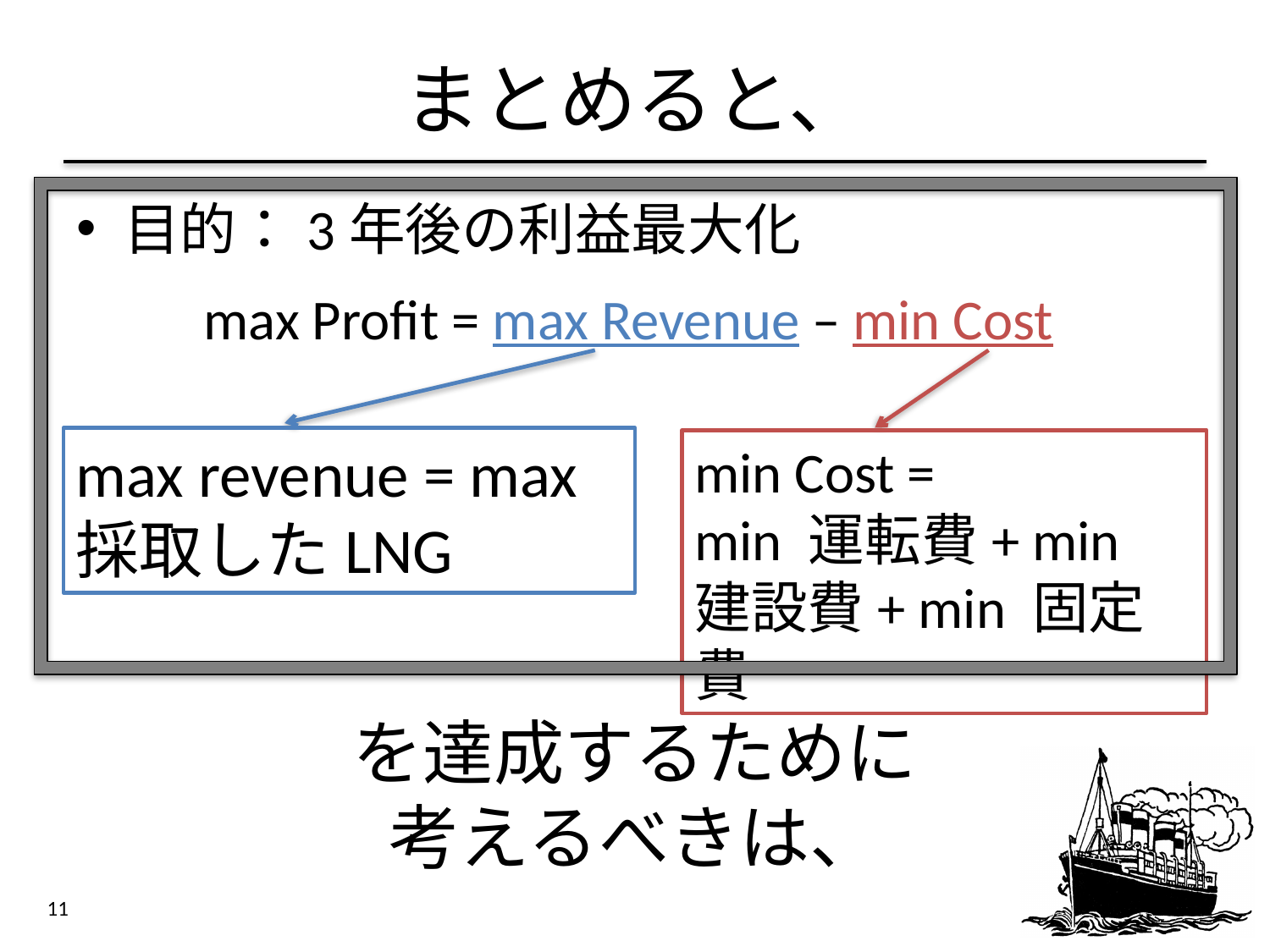

# まとめると、

目的：3年後の利益最大化

max Profit = max Revenue – min Cost
max revenue = max 採取したLNG
min Cost =
min 運転費+ min    建設費+ min 固定費
を達成するために
考えるべきは、
11